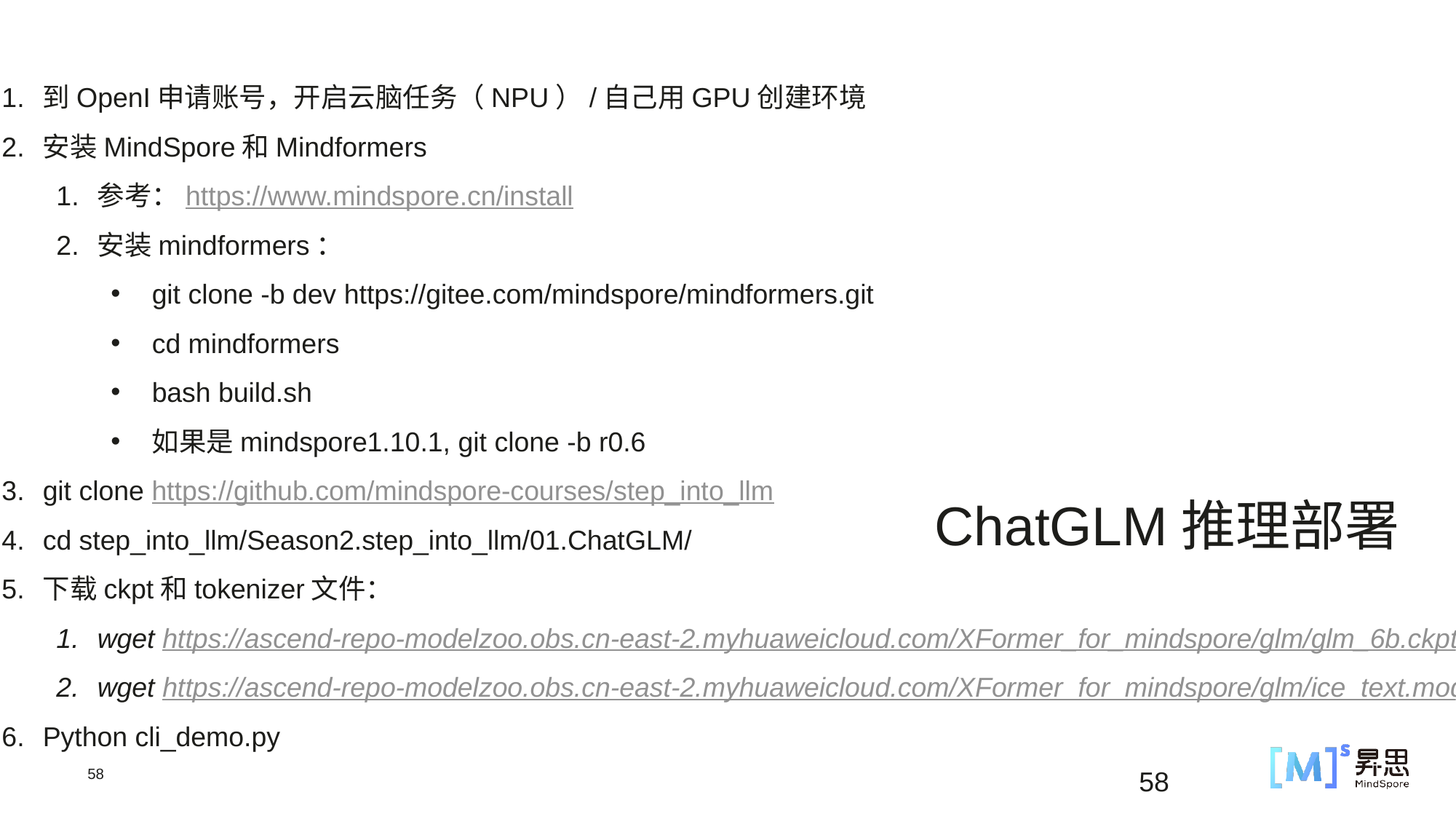

到OpenI申请账号，开启云脑任务（NPU）/自己用GPU创建环境
安装MindSpore和Mindformers
参考：https://www.mindspore.cn/install
安装mindformers：
git clone -b dev https://gitee.com/mindspore/mindformers.git
cd mindformers
bash build.sh
如果是mindspore1.10.1, git clone -b r0.6
git clone https://github.com/mindspore-courses/step_into_llm
cd step_into_llm/Season2.step_into_llm/01.ChatGLM/
下载ckpt和tokenizer文件：
wget https://ascend-repo-modelzoo.obs.cn-east-2.myhuaweicloud.com/XFormer_for_mindspore/glm/glm_6b.ckpt
wget https://ascend-repo-modelzoo.obs.cn-east-2.myhuaweicloud.com/XFormer_for_mindspore/glm/ice_text.model
Python cli_demo.py
ChatGLM推理部署
58